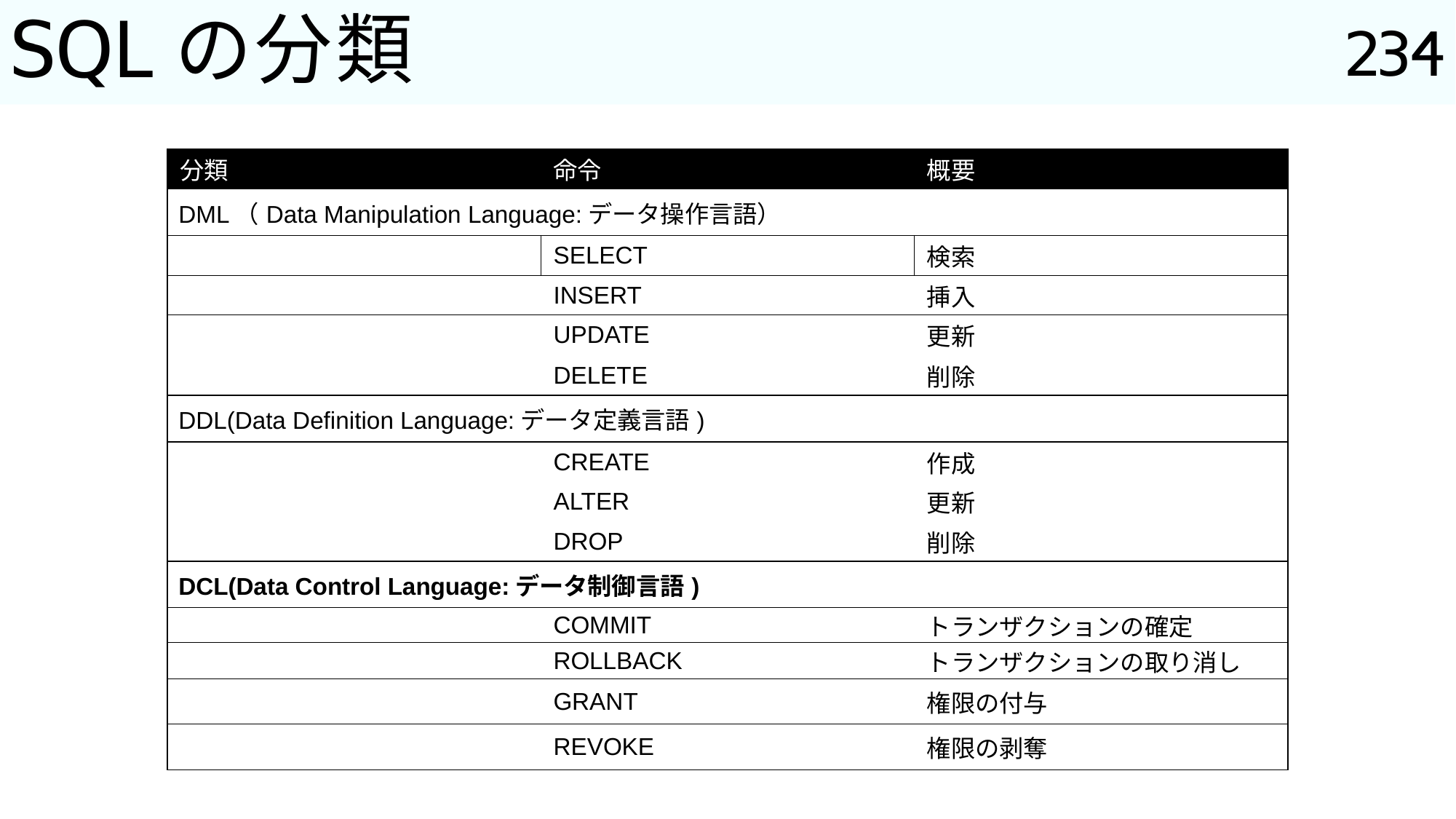

234
# SQLの分類
| 分類 | 命令 | 概要 |
| --- | --- | --- |
| DML（Data Manipulation Language:データ操作言語） |  |  |
|  | SELECT | 検索 |
|  | INSERT | 挿入 |
|  | UPDATE | 更新 |
|  | DELETE | 削除 |
| DDL(Data Definition Language:データ定義言語) |  |  |
|  | CREATE | 作成 |
|  | ALTER | 更新 |
|  | DROP | 削除 |
| DCL(Data Control Language:データ制御言語) |  |  |
|  | COMMIT | トランザクションの確定 |
|  | ROLLBACK | トランザクションの取り消し |
|  | GRANT | 権限の付与 |
|  | REVOKE | 権限の剥奪 |